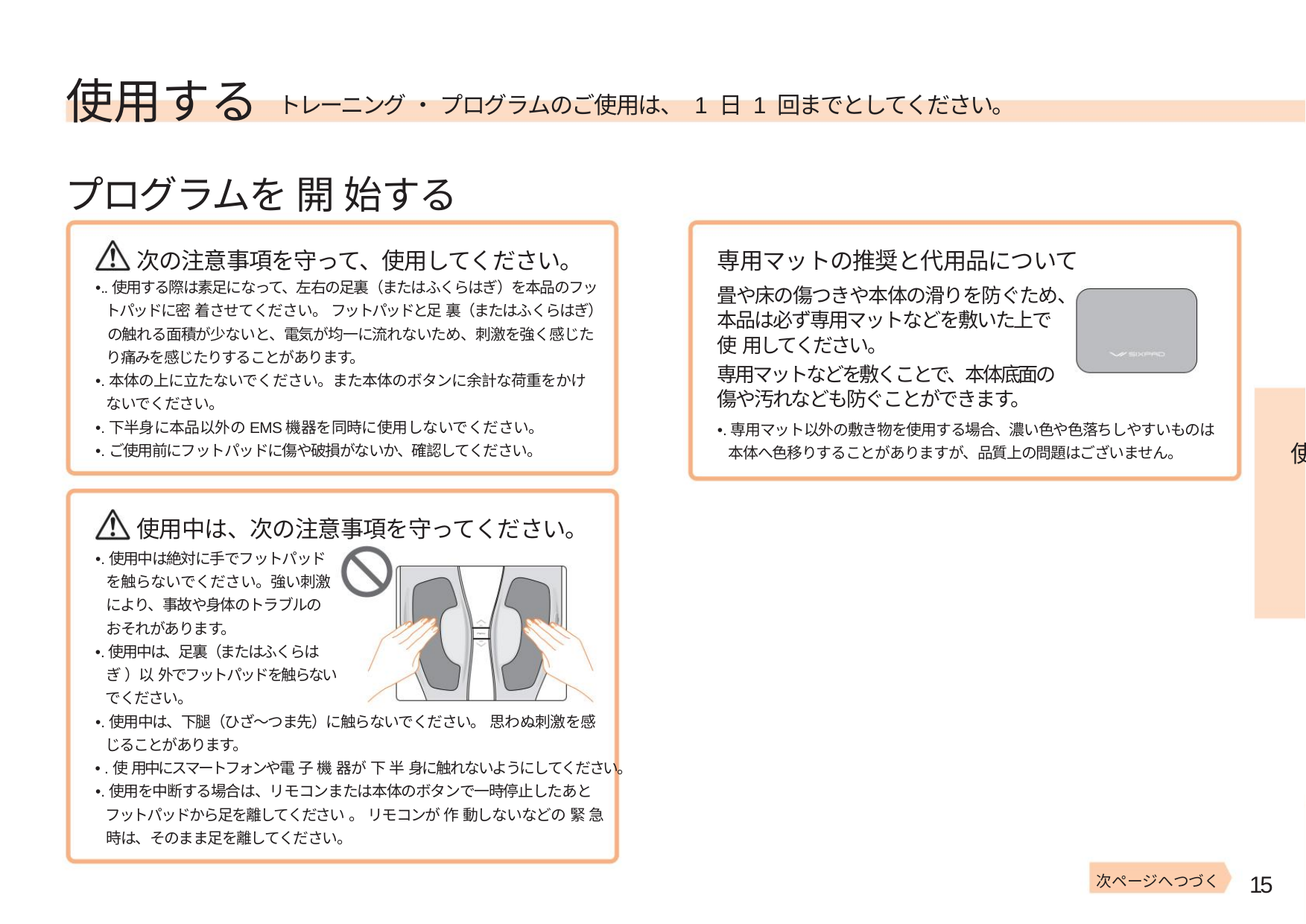

使用する
トレーニング ・ プログラムのご使用は、 1 日 1 回までとしてください。
プログラムを 開 始する
次の注意事項を守って、使用してください。
専用マットの推奨と代用品について
•..使用する際は素足になって、左右の足裏（またはふくらはぎ）を本品のフッ
トパッドに密 着させてください。 フットパッドと足 裏（またはふくらはぎ）
の触れる面積が少ないと、電気が均一に流れないため、刺激を強く感じた
り痛みを感じたりすることがあります。
•.本体の上に立たないでください。また本体のボタンに余計な荷重をかけ
ないでください。
畳や床の傷つきや本体の滑りを防ぐため、
本品は必ず専用マットなどを敷いた上で
使 用してください。
専用マットなどを敷くことで、本体底面の
傷や汚れなども防ぐことができます。
•.下半身に本品以外のEMS機器を同時に使用しないでください。
•.ご使用前にフットパッドに傷や破損がないか、確認してください。
•.専用マット以外の敷き物を使用する場合、濃い色や色落ちしやすいものは
本体へ色移りすることがありますが、品質上の問題はございません。
使
使用中は、次の注意事項を守ってください。
•.使用中は絶対に手でフットパッド
を触らないでください。強い刺激
により、事故や身体のトラブルの
おそれがあります。
•.使用中は、足裏（またはふくらは
ぎ ）以 外でフットパッドを触らない
でください。
•.使用中は、下腿（ひざ～つま先）に触らないでください。 思わぬ刺激を感
じることがあります。
• .使 用中にスマートフォンや電 子 機 器が 下 半 身に触れないようにしてください。
•.使用を中断する場合は、リモコンまたは本体のボタンで一時停止したあと
フットパッドから足を離してください 。 リモコンが 作 動しないなどの 緊 急
時は、そのまま足を離してください。
15
次ページへつづく